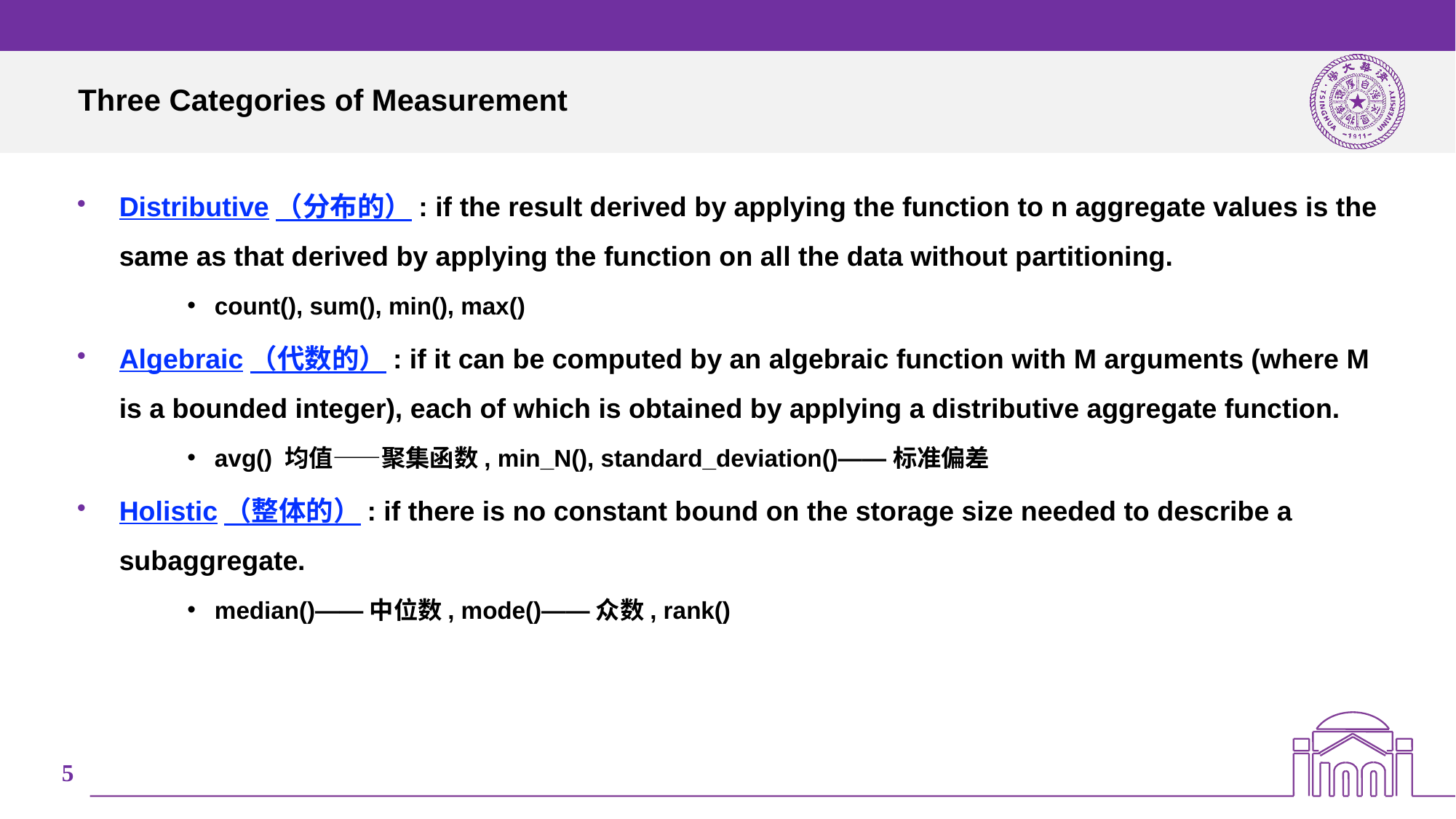

# Three Categories of Measurement
Distributive（分布的）: if the result derived by applying the function to n aggregate values is the same as that derived by applying the function on all the data without partitioning.
count(), sum(), min(), max()
Algebraic（代数的）: if it can be computed by an algebraic function with M arguments (where M is a bounded integer), each of which is obtained by applying a distributive aggregate function.
avg() 均值——聚集函数, min_N(), standard_deviation()——标准偏差
Holistic（整体的）: if there is no constant bound on the storage size needed to describe a subaggregate.
median()——中位数, mode()——众数, rank()